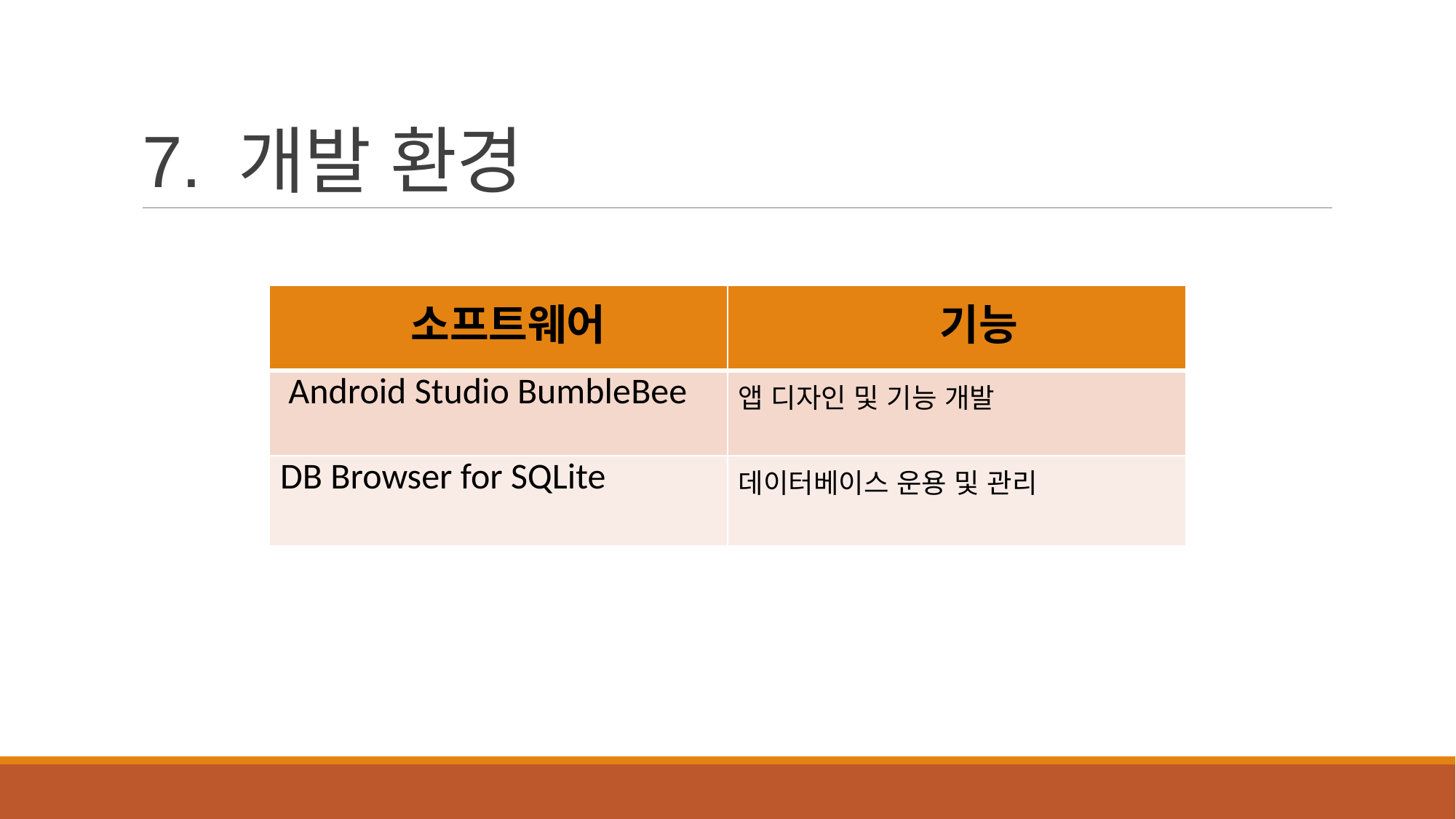

# 7. 개발 환경
| 소프트웨어 | 기능 |
| --- | --- |
| Android Studio BumbleBee | 앱 디자인 및 기능 개발 |
| DB Browser for SQLite | 데이터베이스 운용 및 관리 |